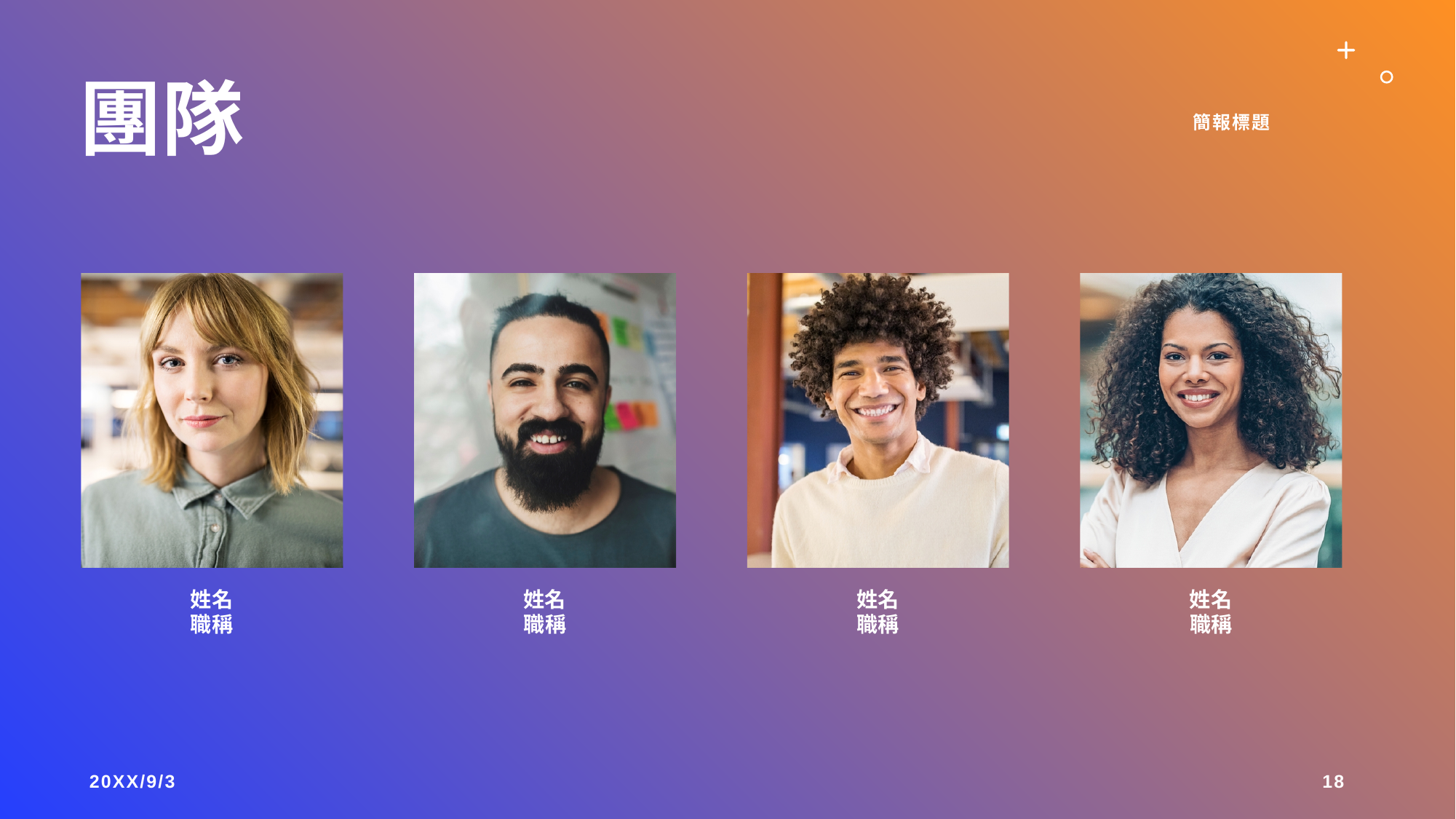

# 團隊
簡報標題
姓名
職稱
姓名
職稱
姓名
職稱
姓名
職稱
20XX/9/3
18